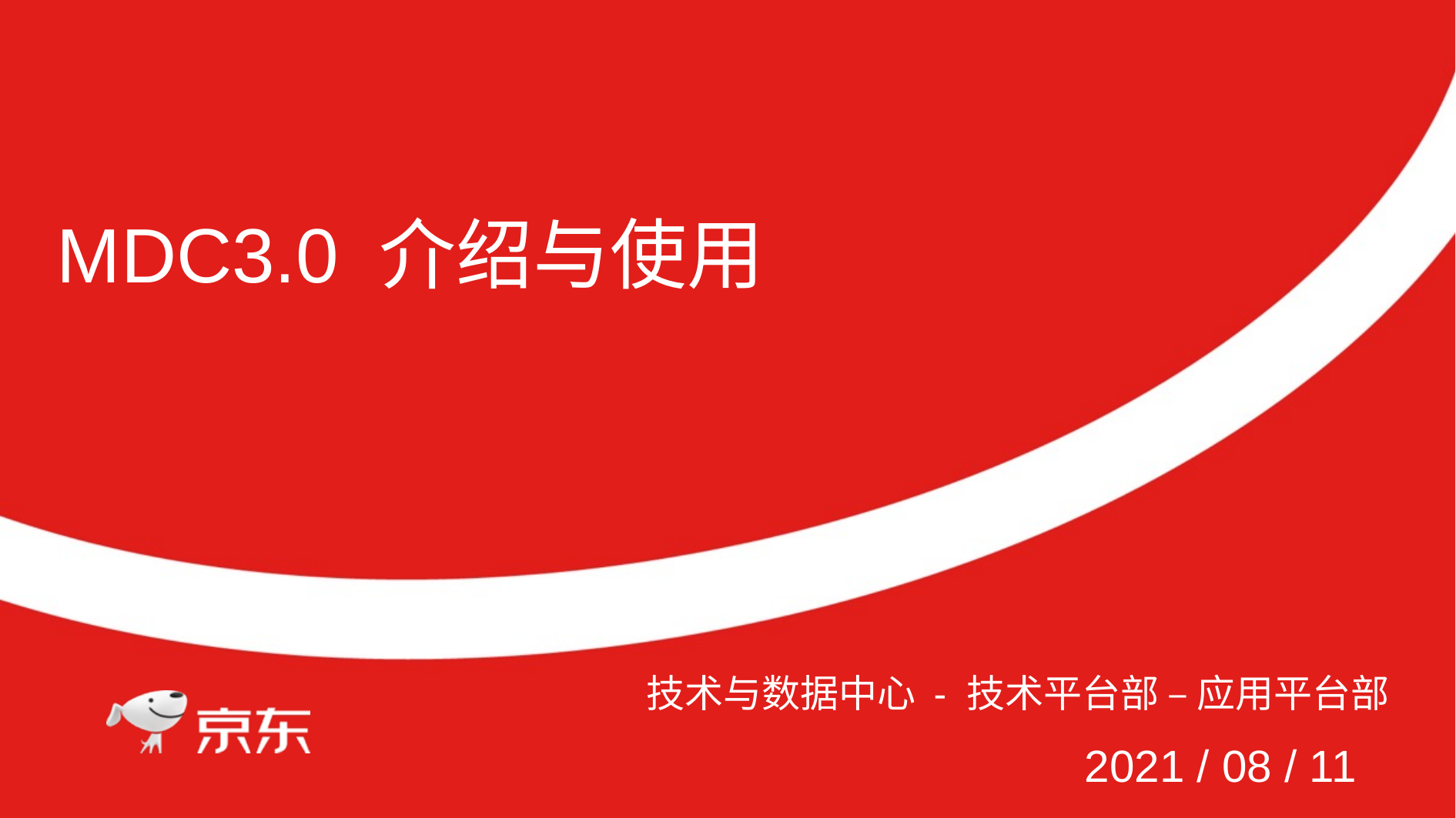

MDC3.0 介绍与使用

技术与数据中心 - 技术平台部 – 应用平台部
2021 / 08 / 11